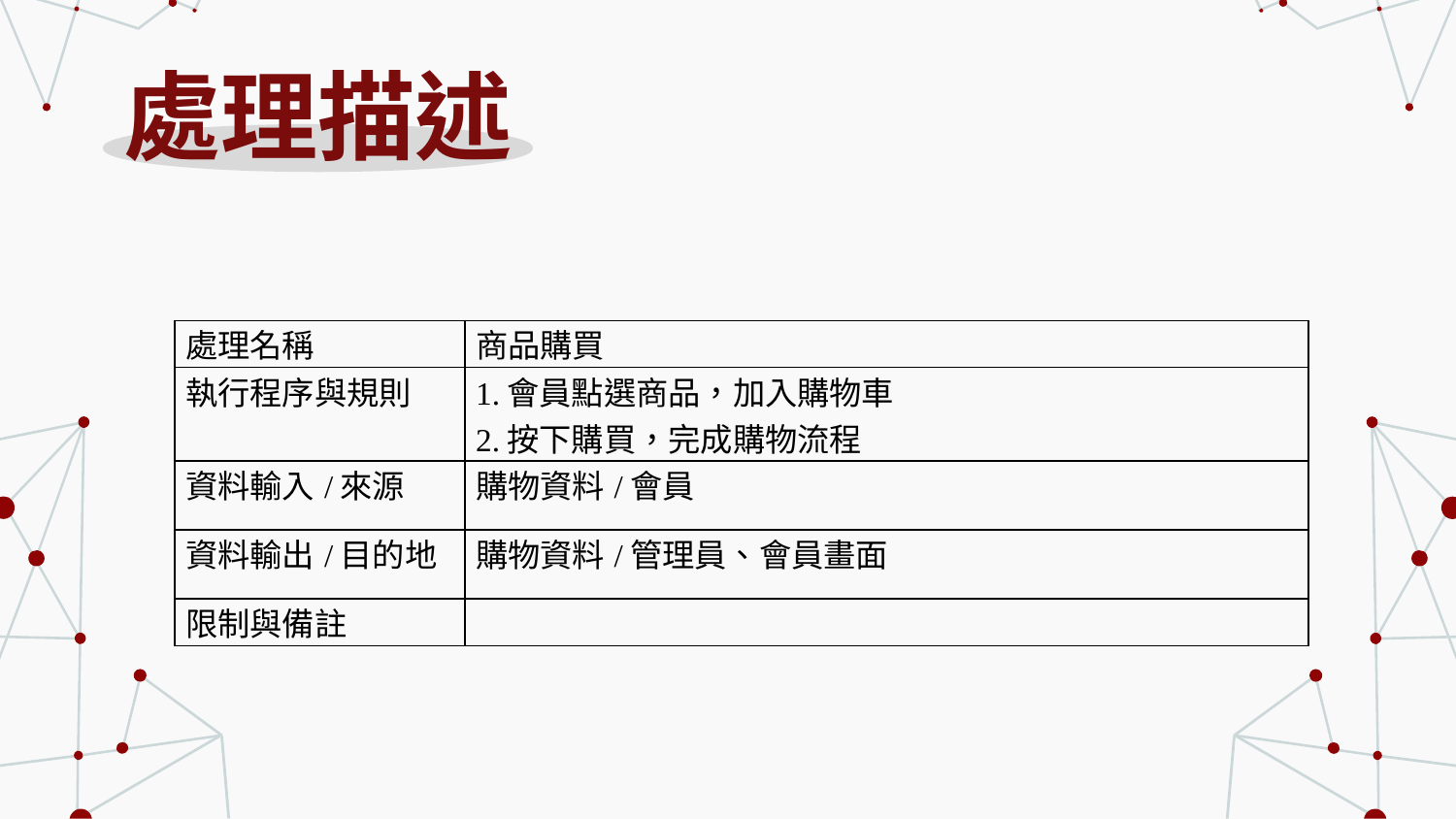

# 處理描述

| 處理名稱 | 商品購買 |
| --- | --- |
| 執行程序與規則 | 1.會員點選商品，加入購物車 2.按下購買，完成購物流程 |
| 資料輸入/來源 | 購物資料/會員 |
| 資料輸出/目的地 | 購物資料/管理員、會員畫面 |
| 限制與備註 |  |